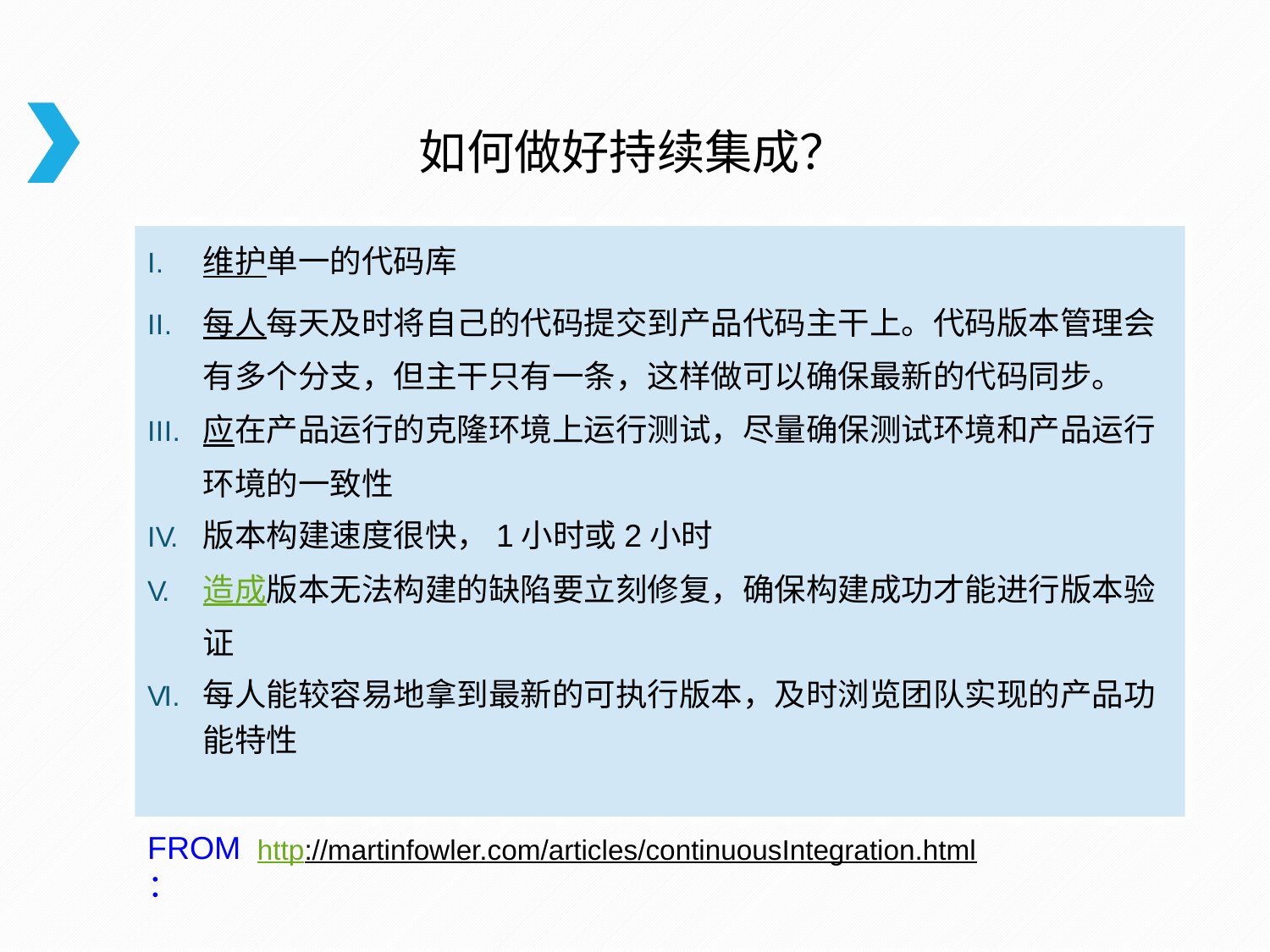

# 如何做好持续集成？
维护单一的代码库
每人每天及时将自己的代码提交到产品代码主干上。代码版本管理会有多个分支，但主干只有一条，这样做可以确保最新的代码同步。
应在产品运行的克隆环境上运行测试，尽量确保测试环境和产品运行环境的一致性
版本构建速度很快，1小时或2小时
造成版本无法构建的缺陷要立刻修复，确保构建成功才能进行版本验证
每人能较容易地拿到最新的可执行版本，及时浏览团队实现的产品功能特性

FROM：
http://martinfowler.com/articles/continuousIntegration.html
35